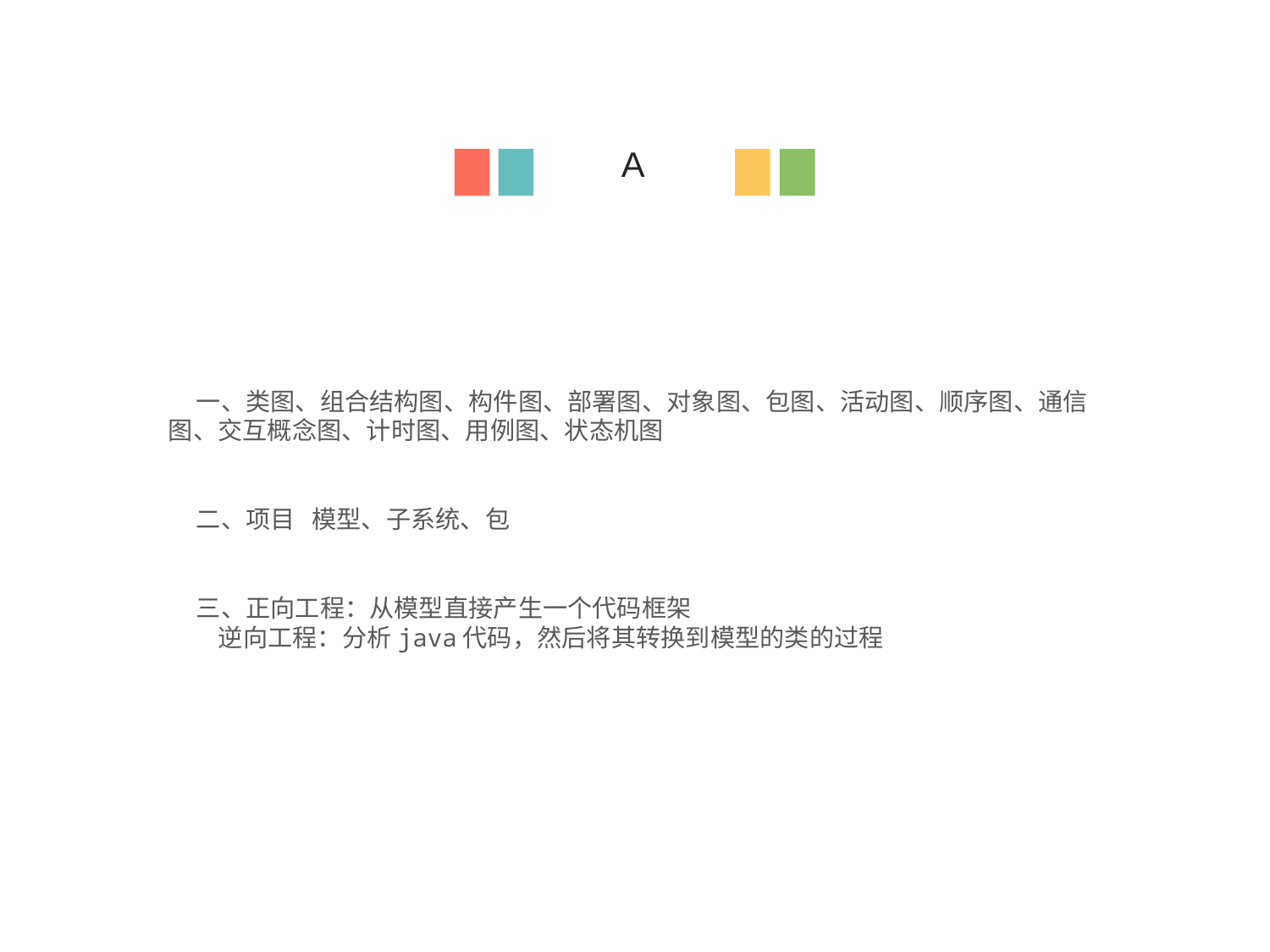

A

    一、类图、组合结构图、构件图、部署图、对象图、包图、活动图、顺序图、通信图、交互概念图、计时图、用例图、状态机图

    二、项目   模型、子系统、包

    三、正向工程：从模型直接产生一个代码框架
        逆向工程：分析java代码，然后将其转换到模型的类的过程